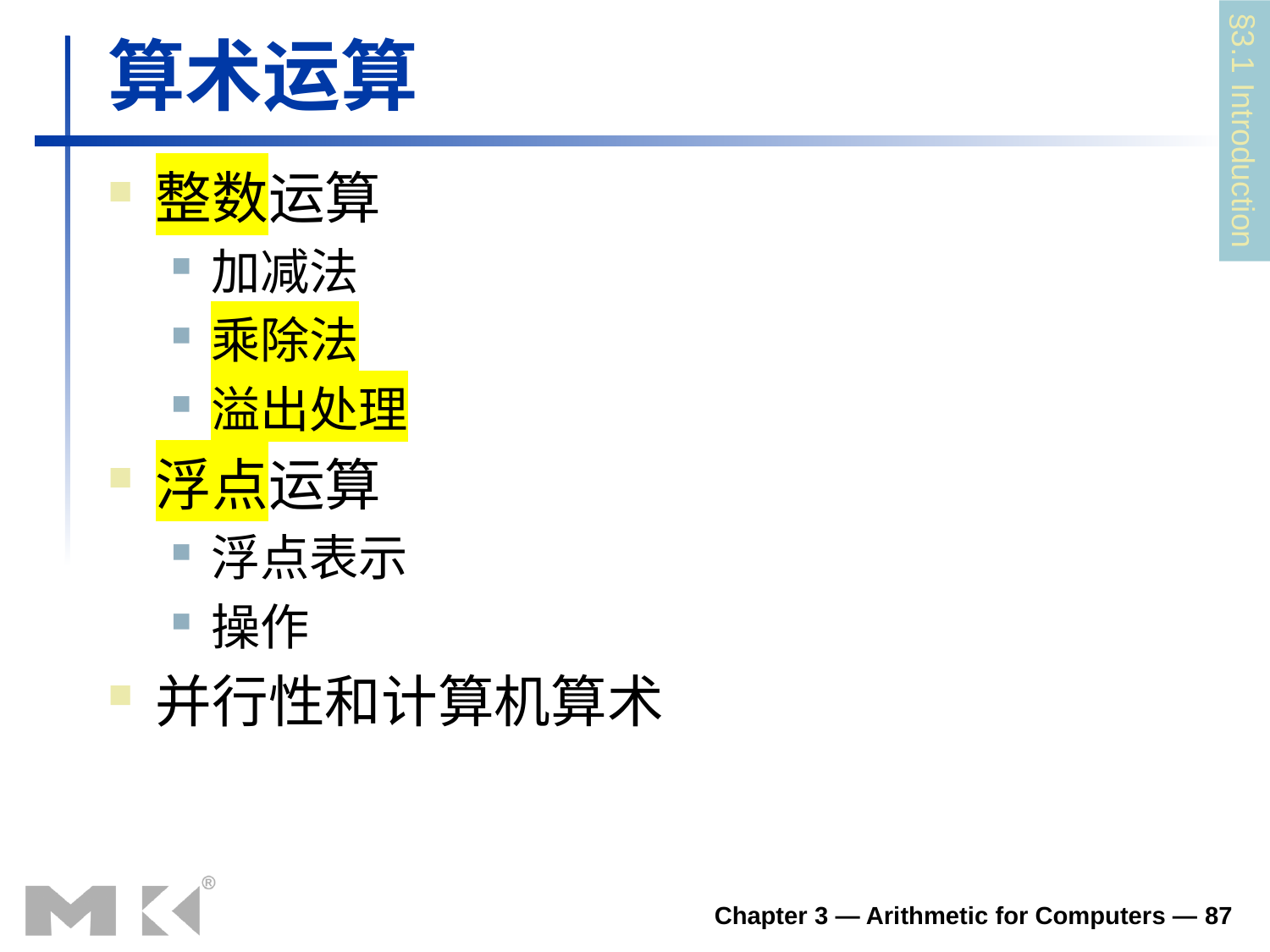

# 算术运算
§3.1 Introduction
整数运算
加减法
乘除法
溢出处理
浮点运算
浮点表示
操作
并行性和计算机算术
Chapter 3 — Arithmetic for Computers — 87